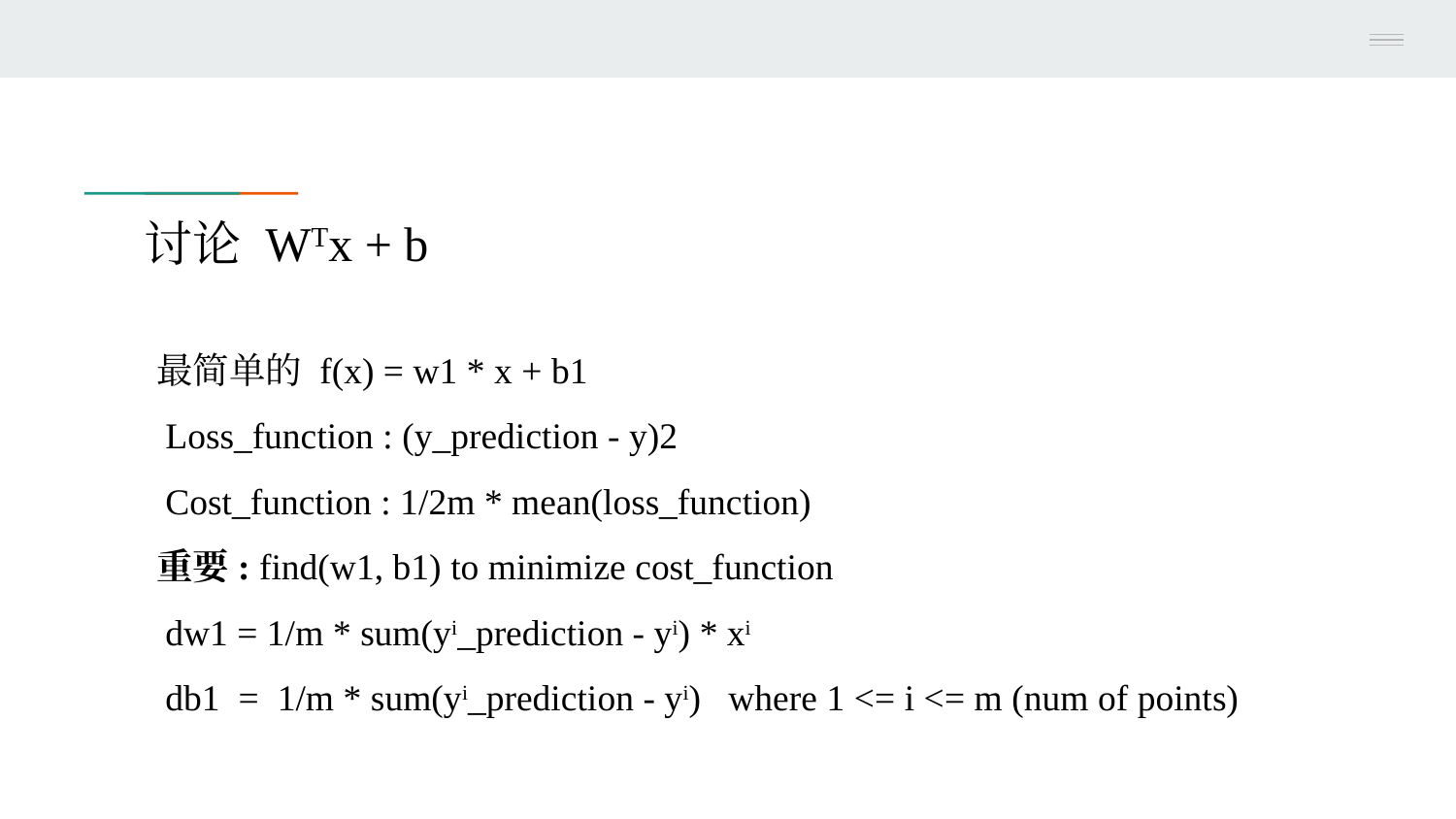

讨论 WTx + b
最简单的 f(x) = w1 * x + b1
 Loss_function : (y_prediction - y)2
 Cost_function : 1/2m * mean(loss_function)
重要: find(w1, b1) to minimize cost_function
 dw1 = 1/m * sum(yi_prediction - yi) * xi
 db1  =  1/m * sum(yi_prediction - yi)   where 1 <= i <= m (num of points)